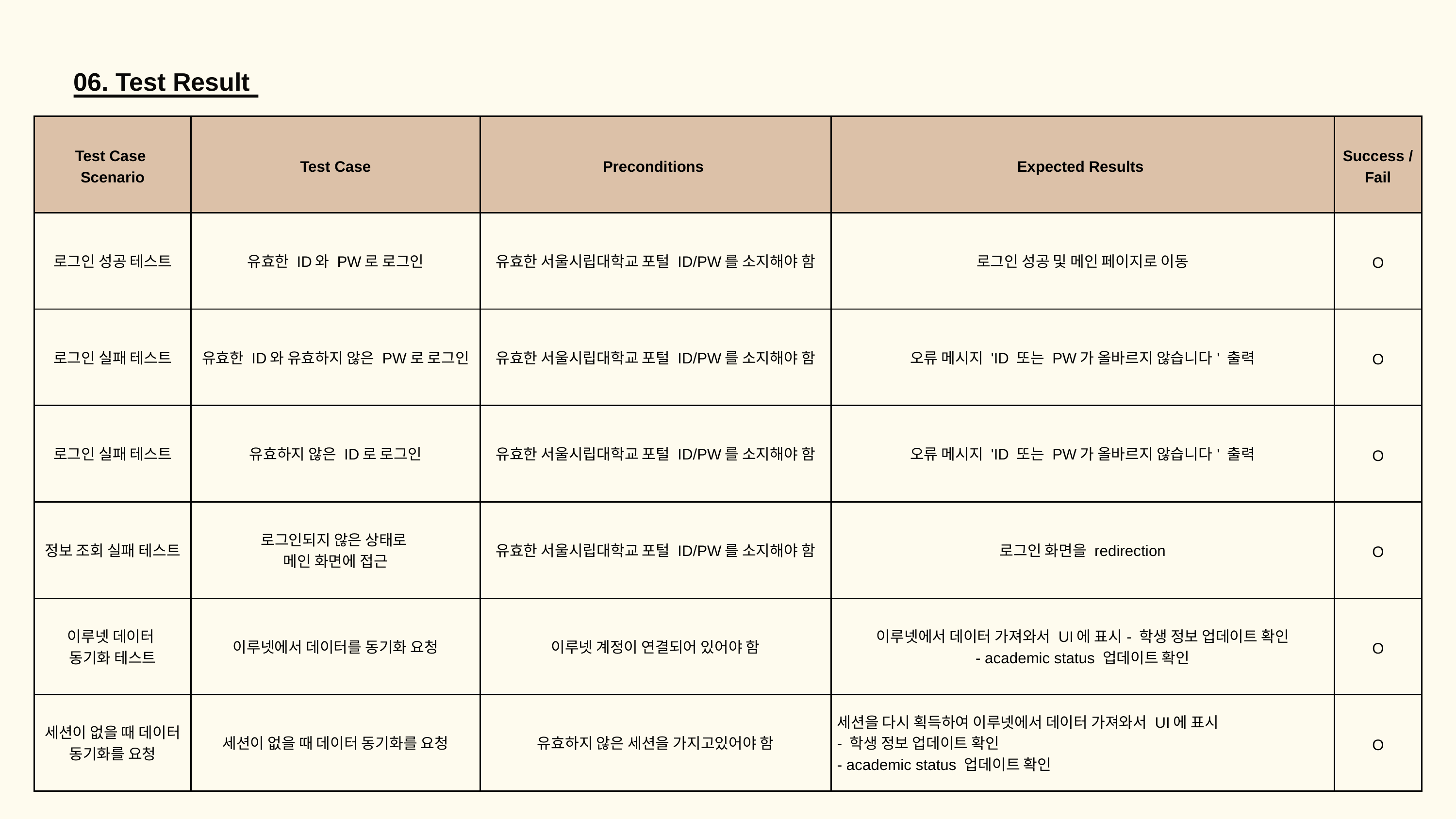

06. Test Result

| Test Case Scenario | Test Case | Preconditions | Expected Results | Success / Fail |
| --- | --- | --- | --- | --- |
| 로그인 성공 테스트 | 유효한 ID와 PW로 로그인 | 유효한 서울시립대학교 포털 ID/PW를 소지해야 함 | 로그인 성공 및 메인 페이지로 이동 | O |
| 로그인 실패 테스트 | 유효한 ID와 유효하지 않은 PW로 로그인 | 유효한 서울시립대학교 포털 ID/PW를 소지해야 함 | 오류 메시지 'ID 또는 PW가 올바르지 않습니다' 출력 | O |
| 로그인 실패 테스트 | 유효하지 않은 ID로 로그인 | 유효한 서울시립대학교 포털 ID/PW를 소지해야 함 | 오류 메시지 'ID 또는 PW가 올바르지 않습니다' 출력 | O |
| 정보 조회 실패 테스트 | 로그인되지 않은 상태로 메인 화면에 접근 | 유효한 서울시립대학교 포털 ID/PW를 소지해야 함 | 로그인 화면을 redirection | O |
| 이루넷 데이터 동기화 테스트 | 이루넷에서 데이터를 동기화 요청 | 이루넷 계정이 연결되어 있어야 함 | 이루넷에서 데이터 가져와서 UI에 표시- 학생 정보 업데이트 확인 - academic status 업데이트 확인 | O |
| 세션이 없을 때 데이터 동기화를 요청 | 세션이 없을 때 데이터 동기화를 요청 | 유효하지 않은 세션을 가지고있어야 함 | 세션을 다시 획득하여 이루넷에서 데이터 가져와서 UI에 표시 - 학생 정보 업데이트 확인 - academic status 업데이트 확인 | O |